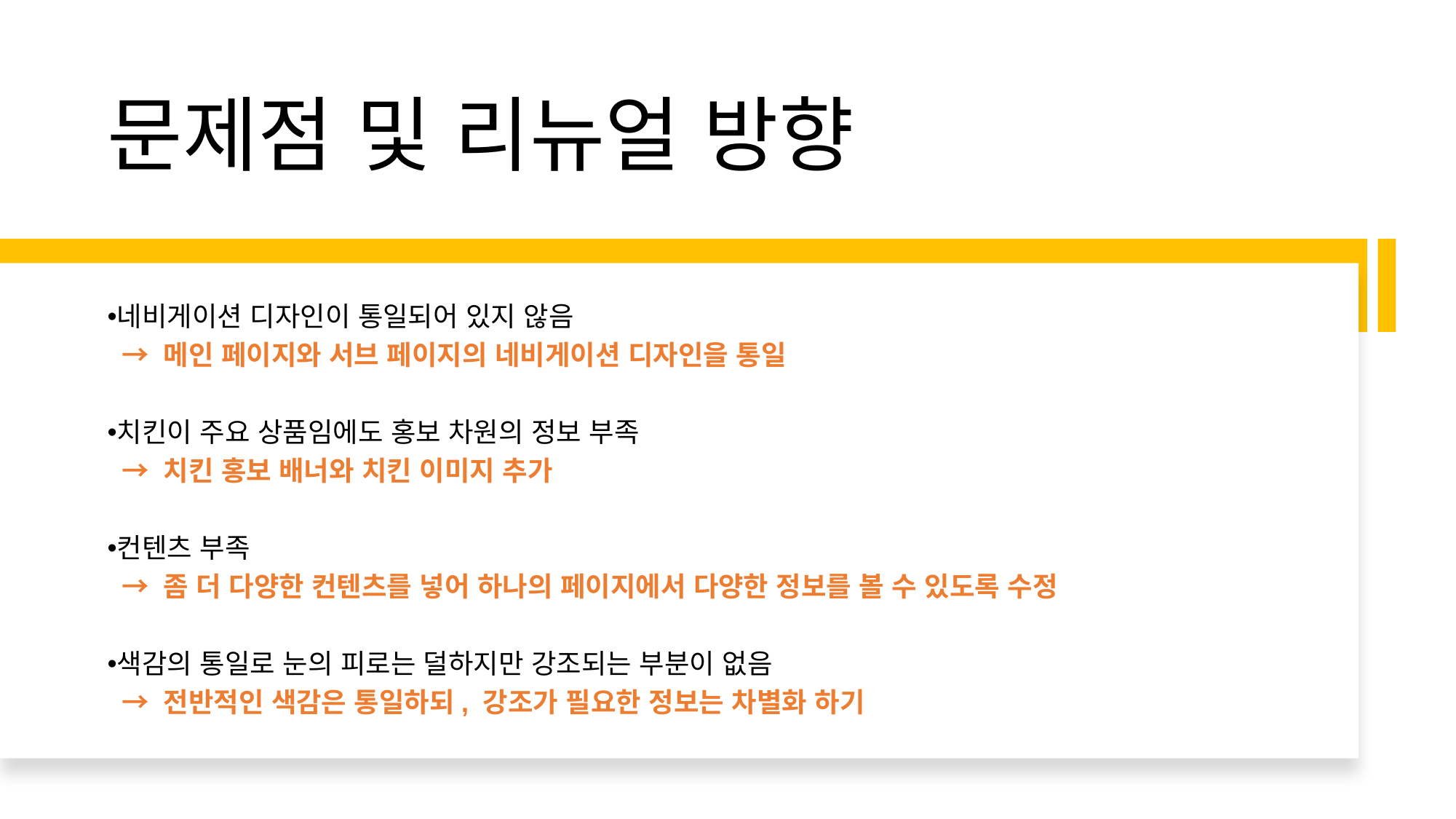

# 문제점 및 리뉴얼 방향

네비게이션 디자인이 통일되어 있지 않음
 → 메인 페이지와 서브 페이지의 네비게이션 디자인을 통일

치킨이 주요 상품임에도 홍보 차원의 정보 부족
 → 치킨 홍보 배너와 치킨 이미지 추가

컨텐츠 부족
 → 좀 더 다양한 컨텐츠를 넣어 하나의 페이지에서 다양한 정보를 볼 수 있도록 수정

색감의 통일로 눈의 피로는 덜하지만 강조되는 부분이 없음
 → 전반적인 색감은 통일하되, 강조가 필요한 정보는 차별화 하기